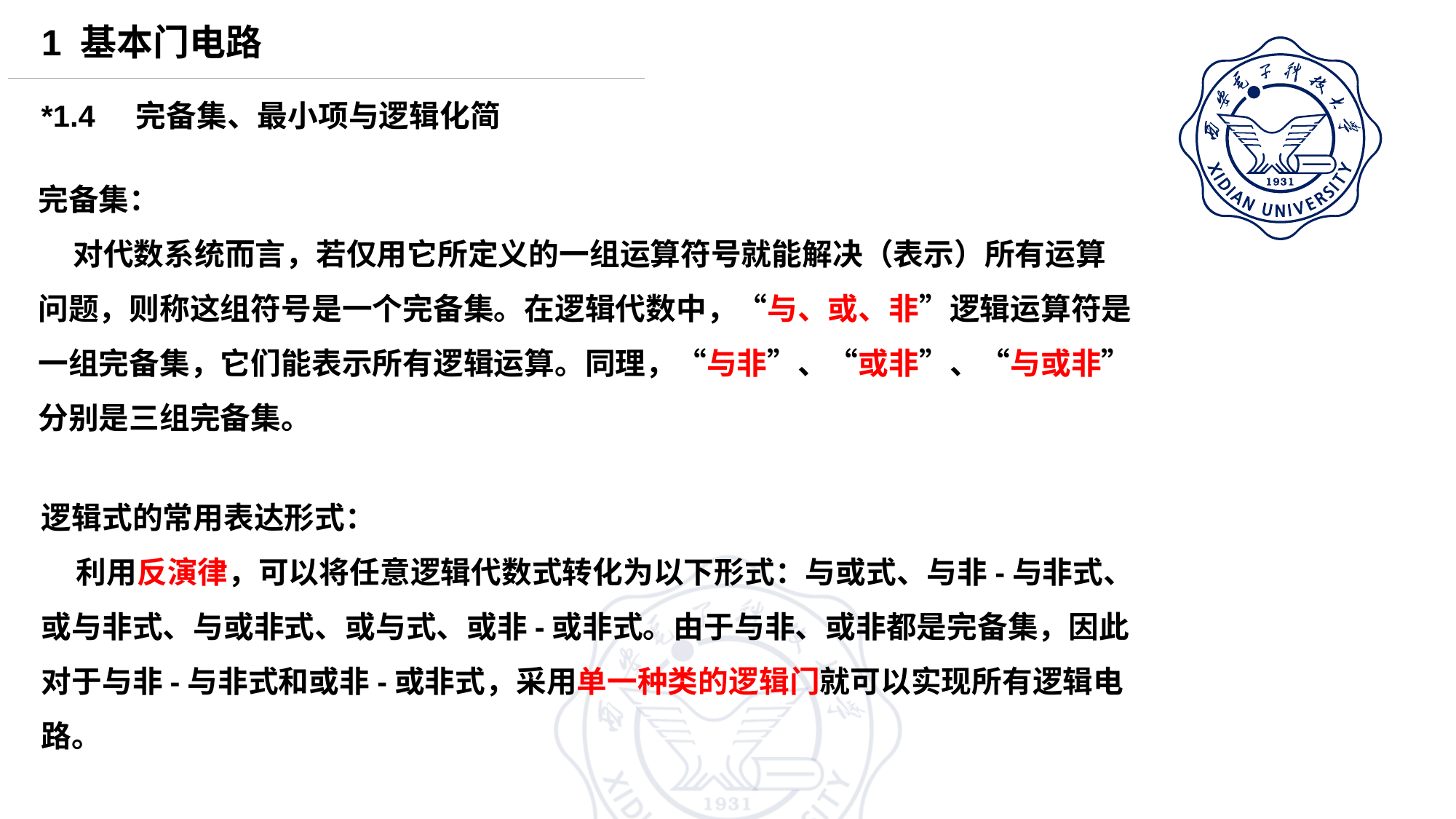

1 基本门电路

*1.4    完备集、最小项与逻辑化简
完备集：
    对代数系统而言，若仅用它所定义的一组运算符号就能解决（表示）所有运算问题，则称这组符号是一个完备集。在逻辑代数中，“与、或、非”逻辑运算符是一组完备集，它们能表示所有逻辑运算。同理，“与非”、“或非”、“与或非”分别是三组完备集。
逻辑式的常用表达形式：
    利用反演律，可以将任意逻辑代数式转化为以下形式：与或式、与非-与非式、或与非式、与或非式、或与式、或非-或非式。由于与非、或非都是完备集，因此对于与非-与非式和或非-或非式，采用单一种类的逻辑门就可以实现所有逻辑电路。